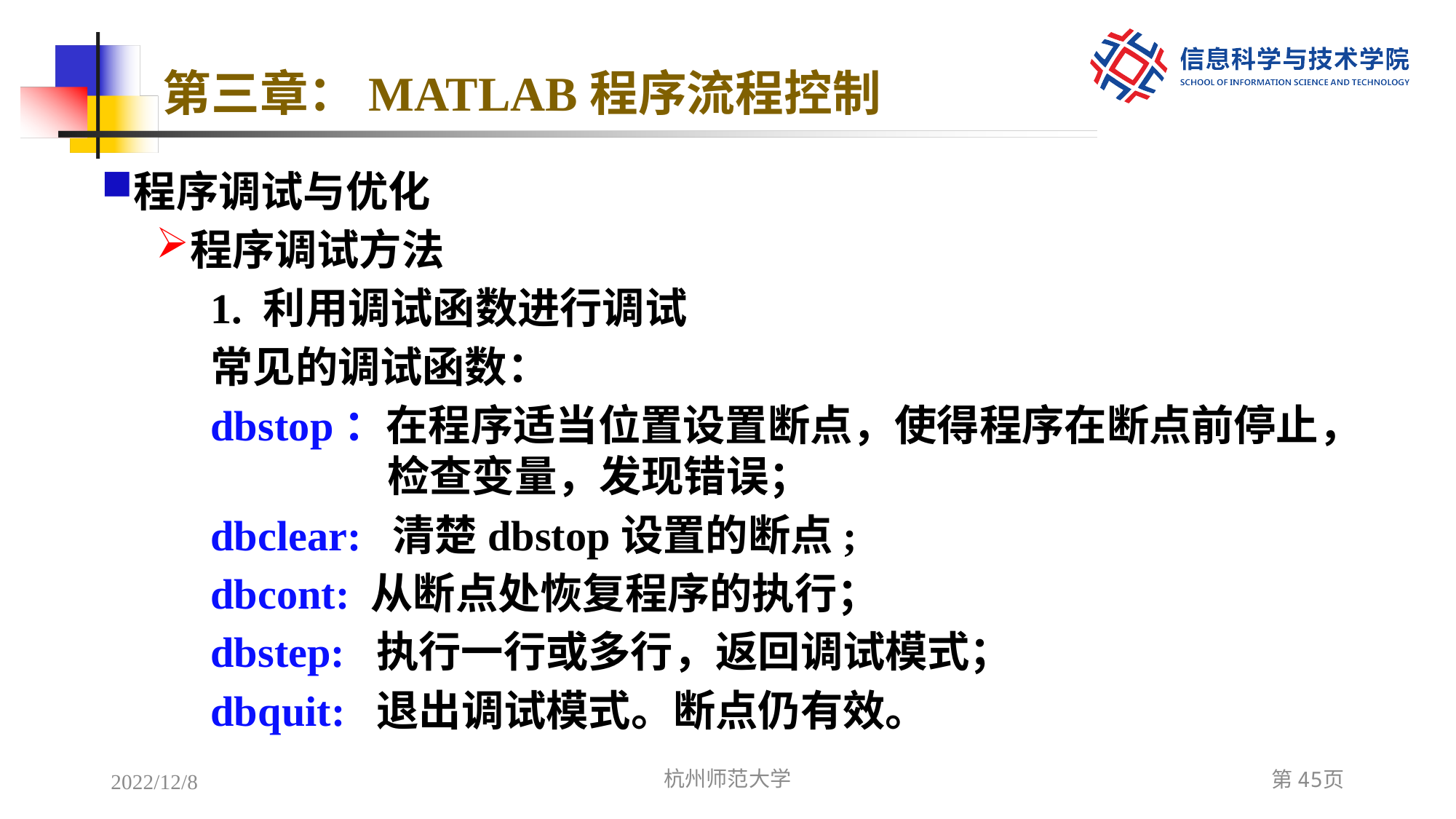

# 第三章：MATLAB程序流程控制
程序调试与优化
程序调试方法
1. 利用调试函数进行调试
常见的调试函数：
dbstop：在程序适当位置设置断点，使得程序在断点前停止，  	       检查变量，发现错误；
dbclear:  清楚dbstop设置的断点;
dbcont: 从断点处恢复程序的执行；
dbstep:  执行一行或多行，返回调试模式；
dbquit:  退出调试模式。断点仍有效。

2022/12/8
杭州师范大学
第45页